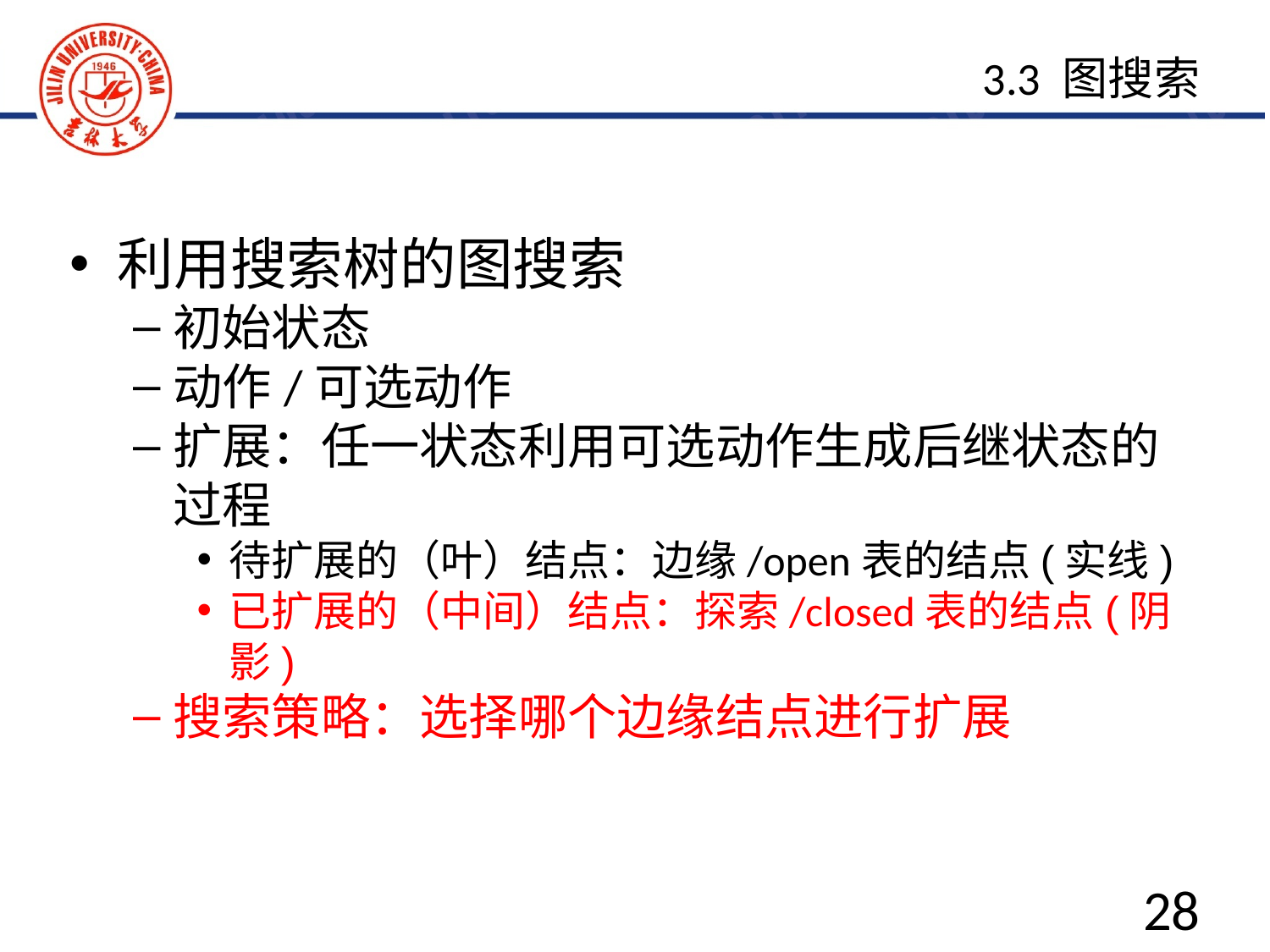

3.3 图搜索
利用搜索树的图搜索
初始状态
动作/可选动作
扩展：任一状态利用可选动作生成后继状态的过程
待扩展的（叶）结点：边缘/open表的结点(实线)
已扩展的（中间）结点：探索/closed表的结点(阴影)
搜索策略：选择哪个边缘结点进行扩展
28